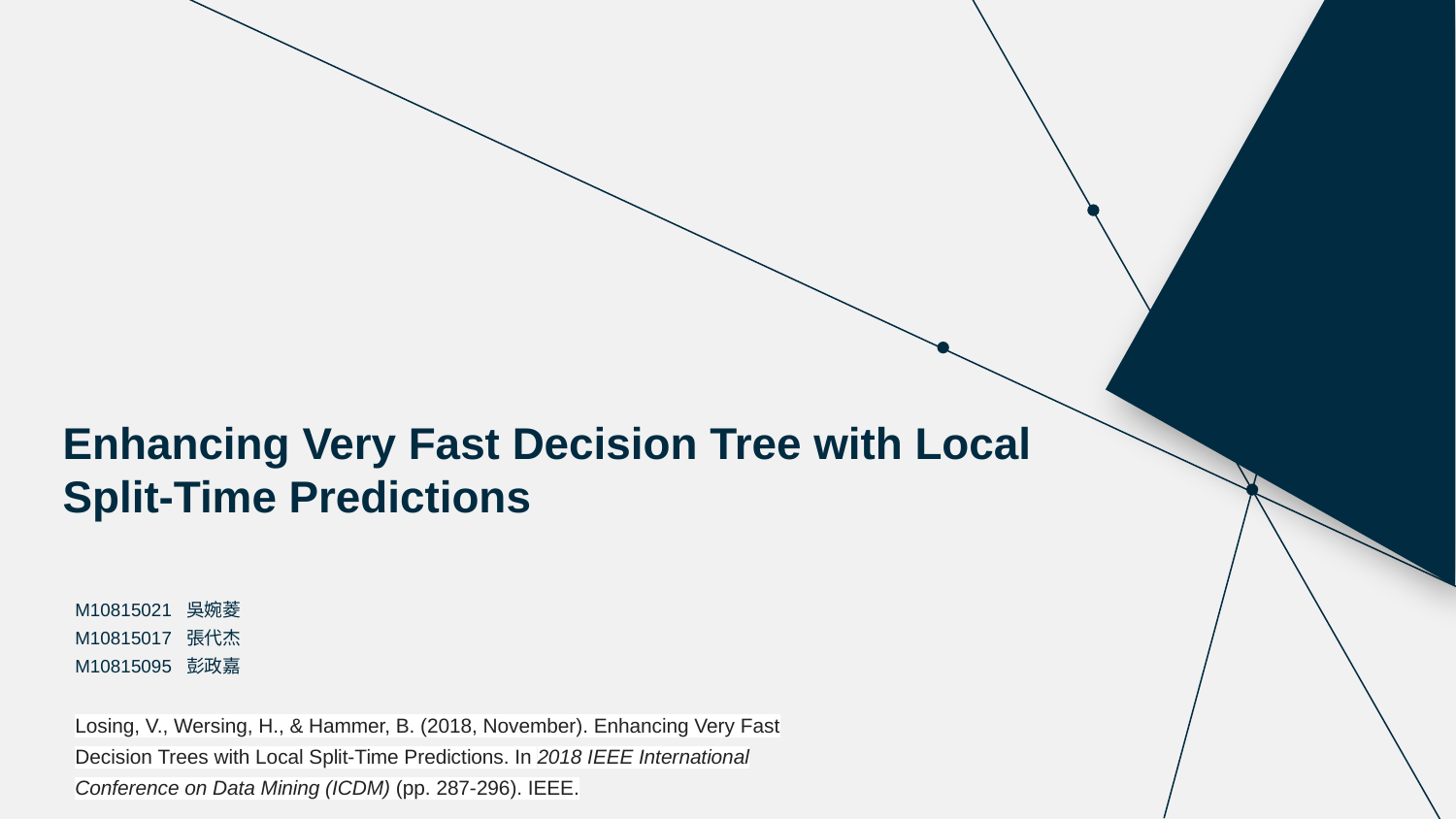

Enhancing Very Fast Decision Tree with Local Split-Time Predictions

Fresh business general template
Applicable to enterprise introduction, summary report, sales marketing, chart data
M10815021  吳婉菱
M10815017  張代杰
M10815095  彭政嘉

Losing, V., Wersing, H., & Hammer, B. (2018, November). Enhancing Very Fast Decision Trees with Local Split-Time Predictions. In 2018 IEEE International Conference on Data Mining (ICDM) (pp. 287-296). IEEE.
汇报人：优品PPT